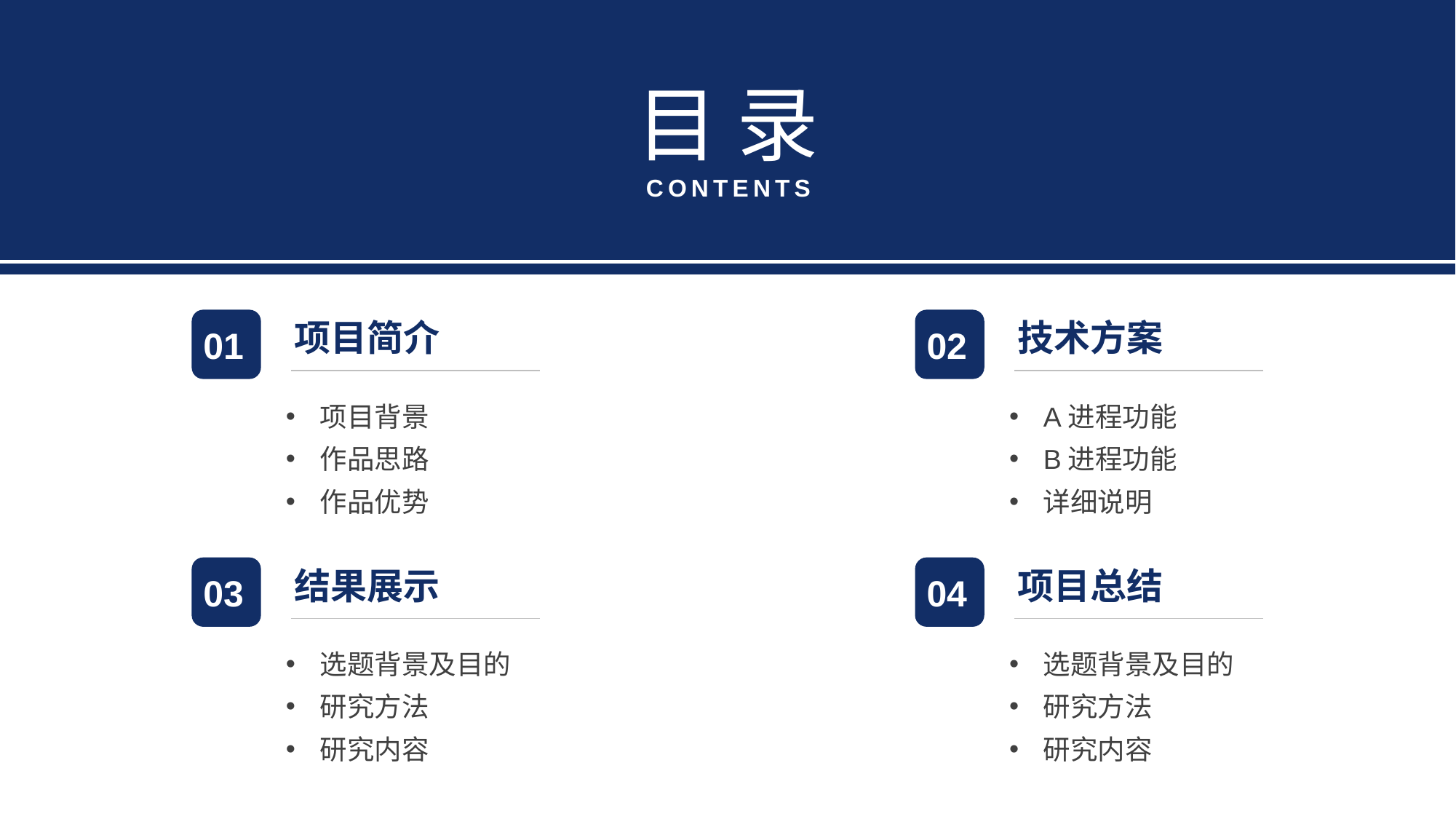

目 录
CONTENTS

01
项目简介
项目背景
作品思路
作品优势

02
技术方案
A进程功能
B进程功能
详细说明

03
结果展示
选题背景及目的
研究方法
研究内容

04
项目总结
选题背景及目的
研究方法
研究内容